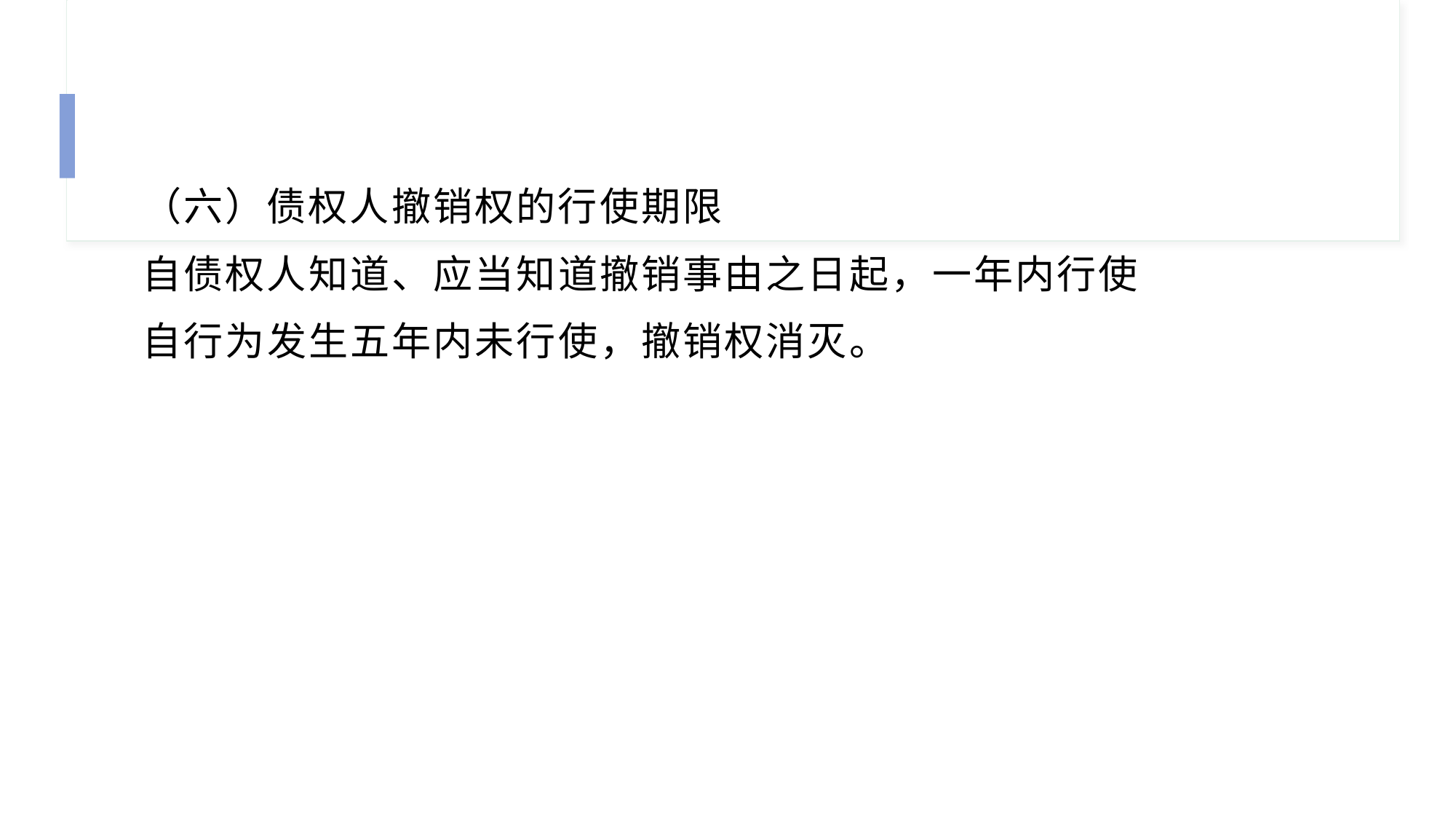

（六）债权人撤销权的行使期限
自债权人知道、应当知道撤销事由之日起，一年内行使
自行为发生五年内未行使，撤销权消灭。